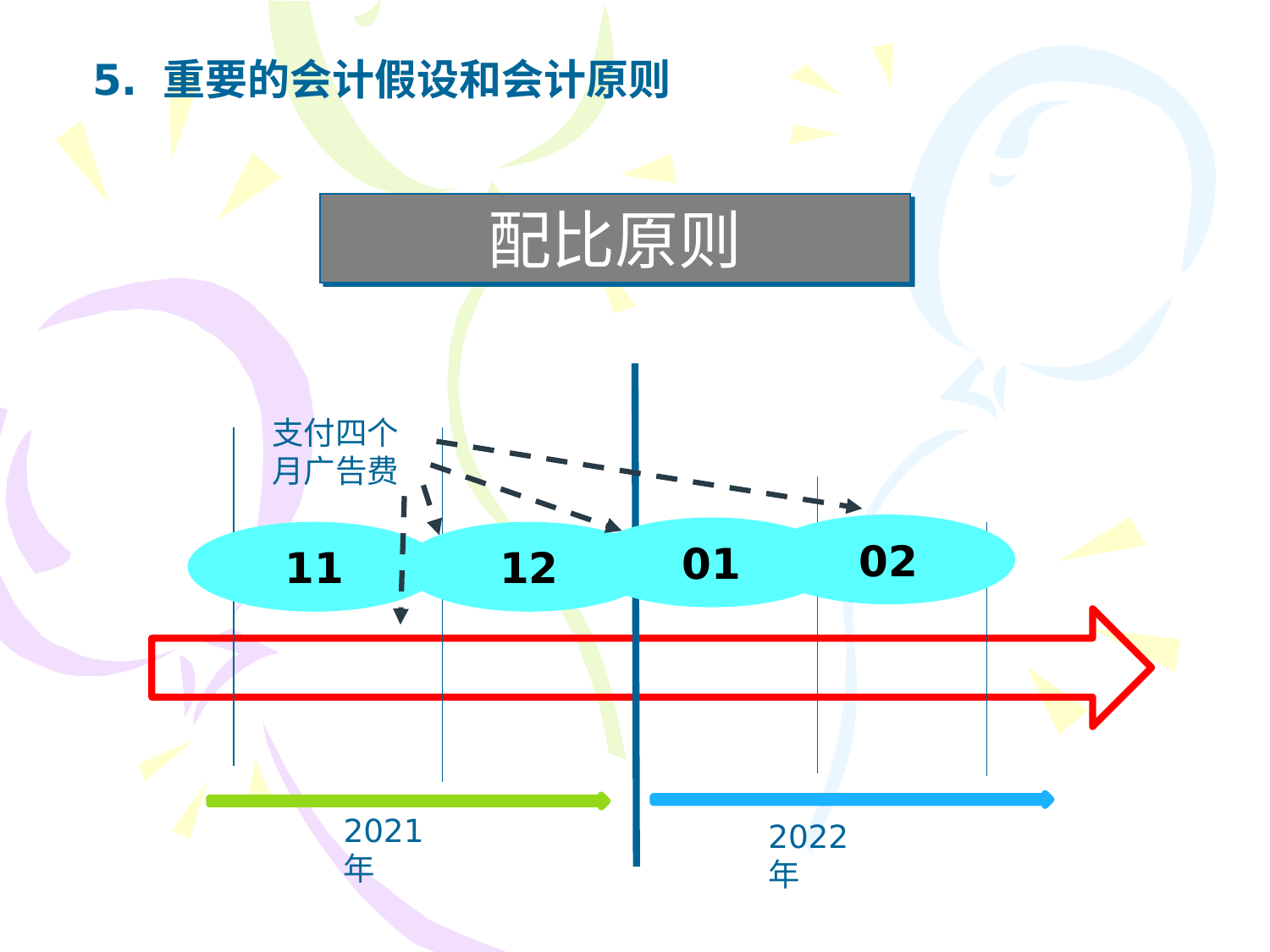

5. 重要的会计假设和会计原则
配比原则
支付四个月广告费
02
01
11
12

2021年
2022年
66